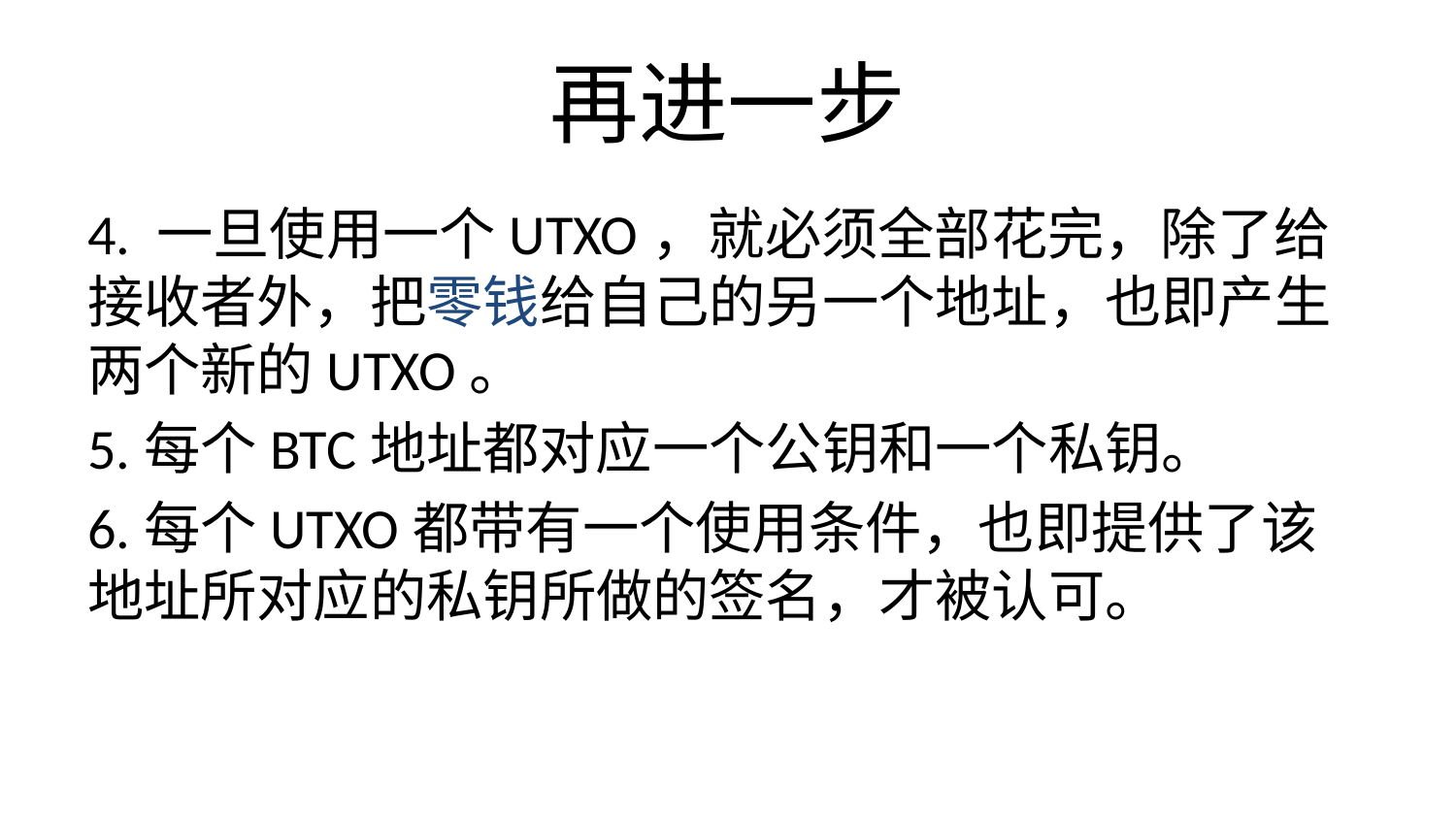

# 再进一步
4. 一旦使用一个UTXO，就必须全部花完，除了给接收者外，把零钱给自己的另一个地址，也即产生两个新的UTXO。
5.每个BTC地址都对应一个公钥和一个私钥。
6.每个UTXO都带有一个使用条件，也即提供了该地址所对应的私钥所做的签名，才被认可。